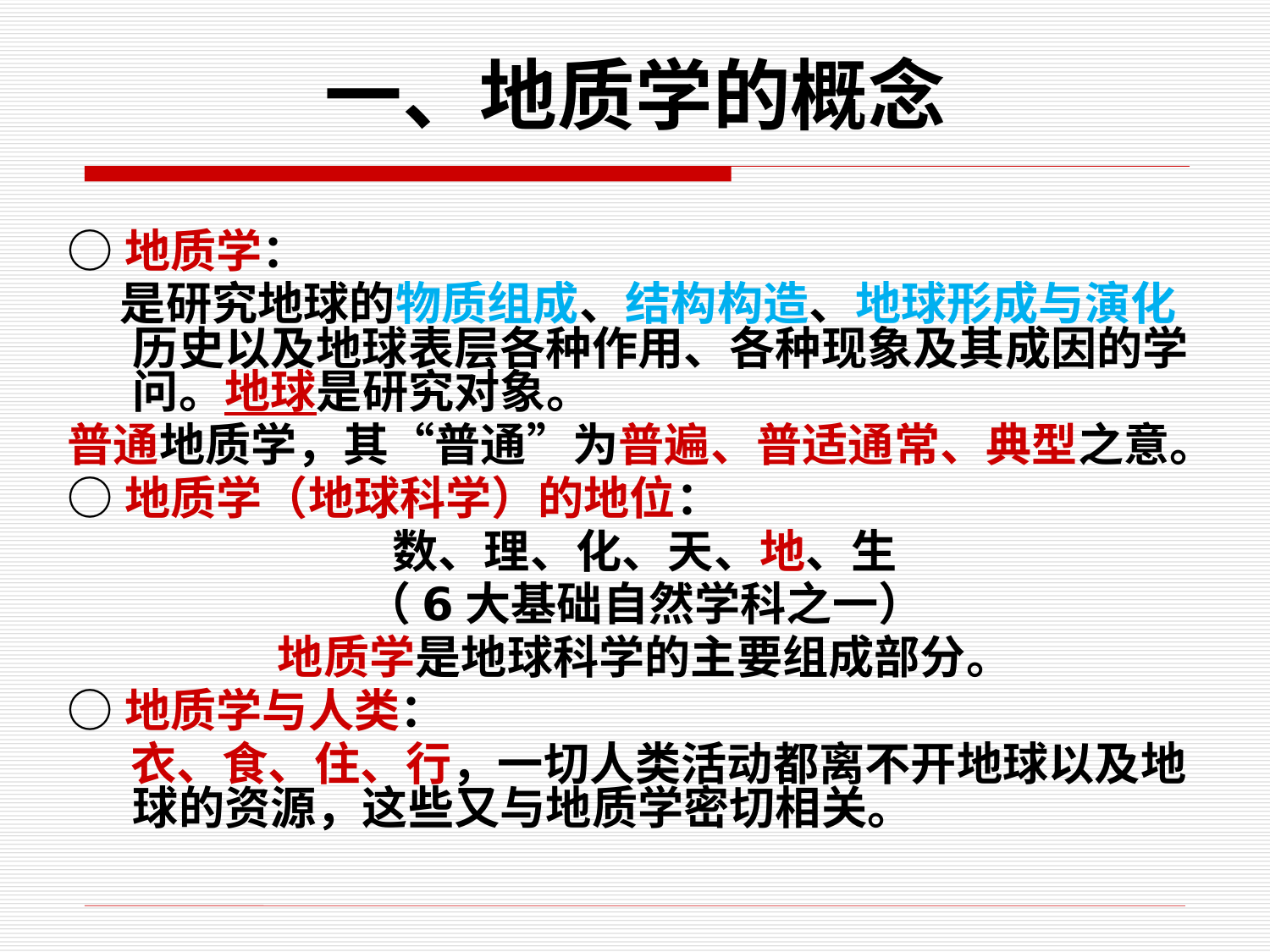

# 一、地质学的概念
○地质学：
    是研究地球的物质组成、结构构造、地球形成与演化历史以及地球表层各种作用、各种现象及其成因的学问。地球是研究对象。
普通地质学，其“普通”为普遍、普适通常、典型之意。
○地质学（地球科学）的地位：
数、理、化、天、地、生
（6大基础自然学科之一）
地质学是地球科学的主要组成部分。
○地质学与人类：
     衣、食、住、行，一切人类活动都离不开地球以及地球的资源，这些又与地质学密切相关。